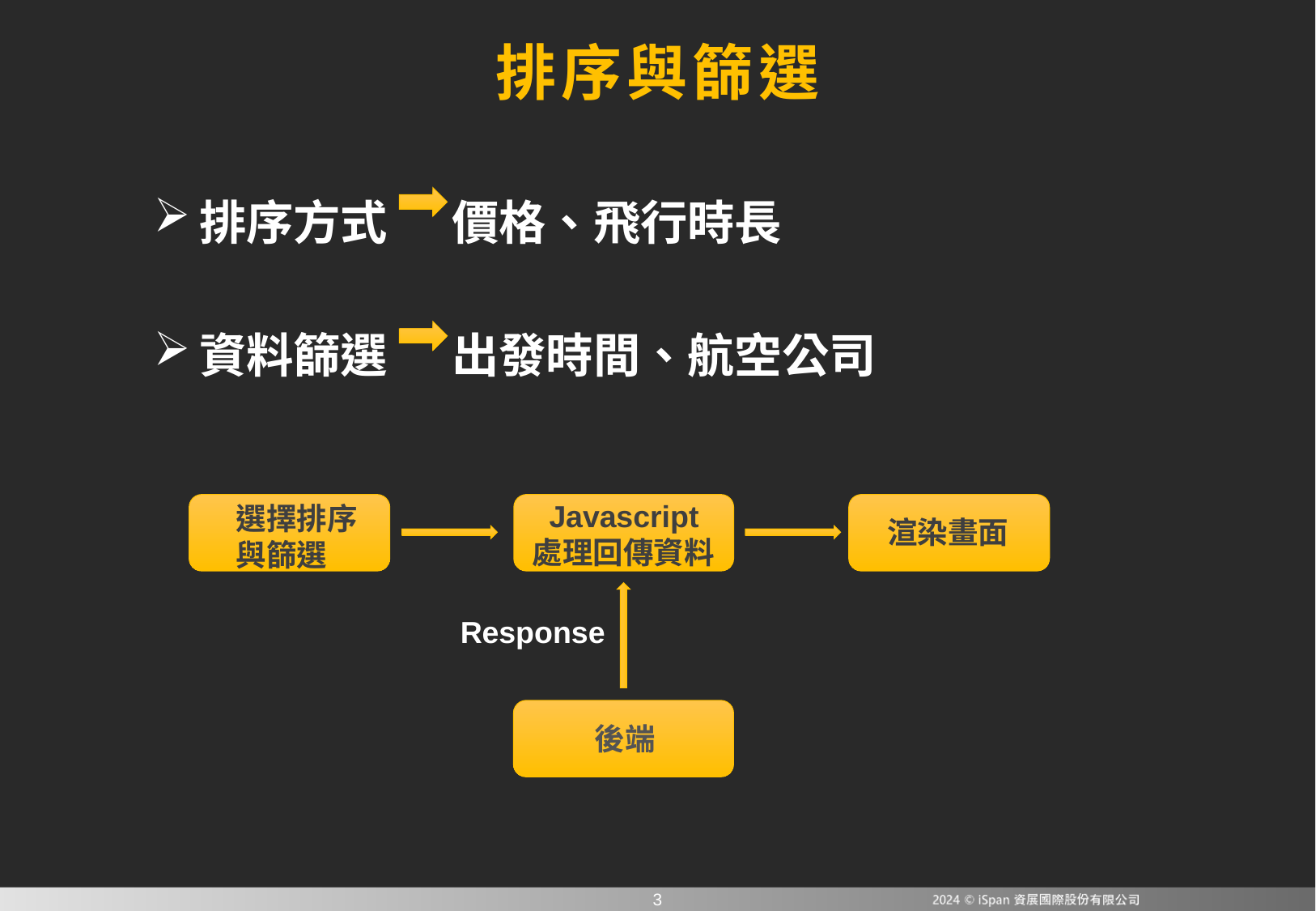

排序與篩選
排序方式      價格、飛行時長
資料篩選      出發時間、航空公司

  Javascript處理回傳資料
選擇排序與篩選

渲染畫面

Response

後端